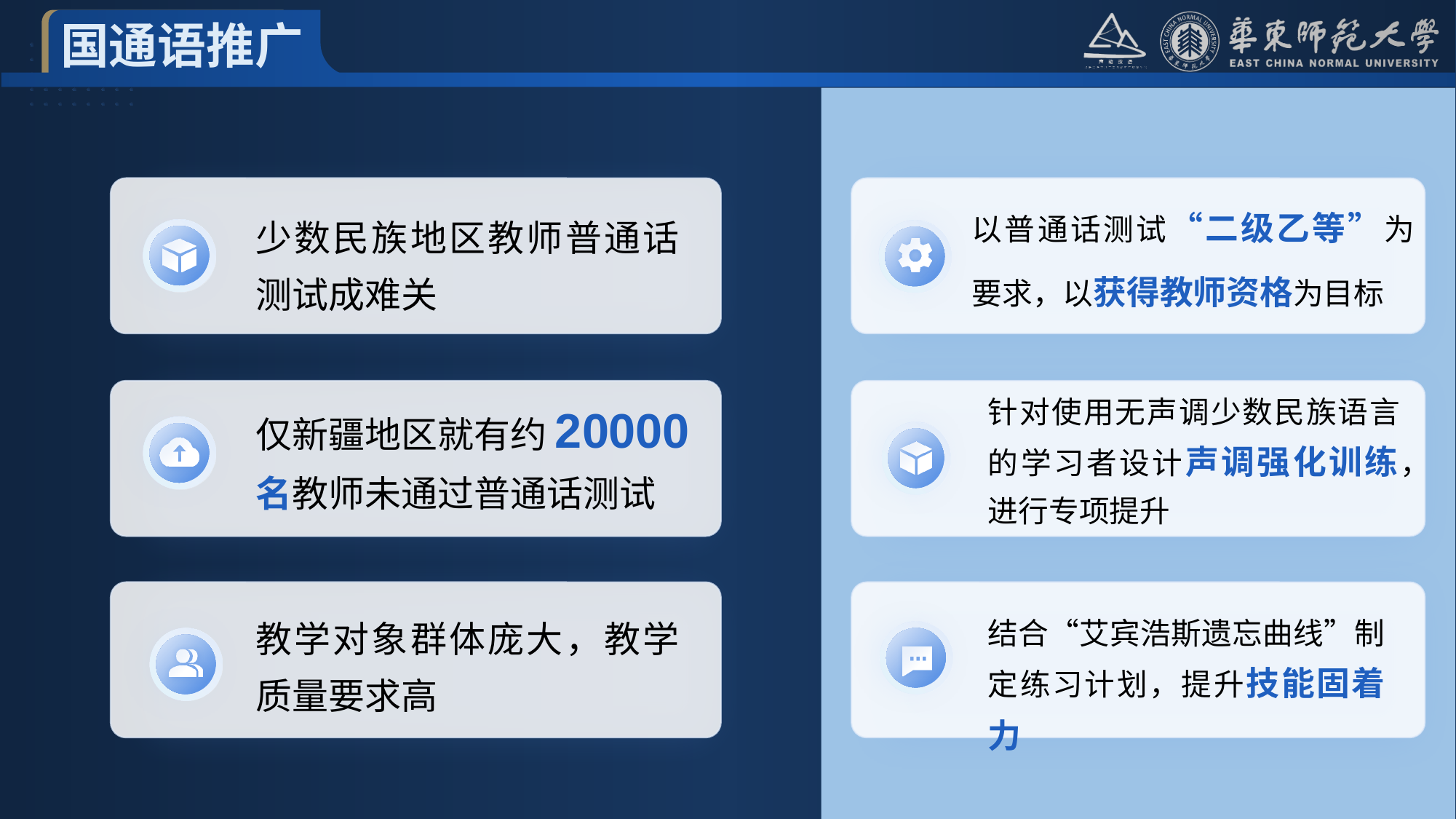

国通语推广

少数民族地区教师普通话测试成难关

以普通话测试“二级乙等”为要求，以获得教师资格为目标

仅新疆地区就有约20000名教师未通过普通话测试
针对使用无声调少数民族语言的学习者设计声调强化训练，进行专项提升

教学对象群体庞大，教学质量要求高
结合“艾宾浩斯遗忘曲线”制定练习计划，提升技能固着力